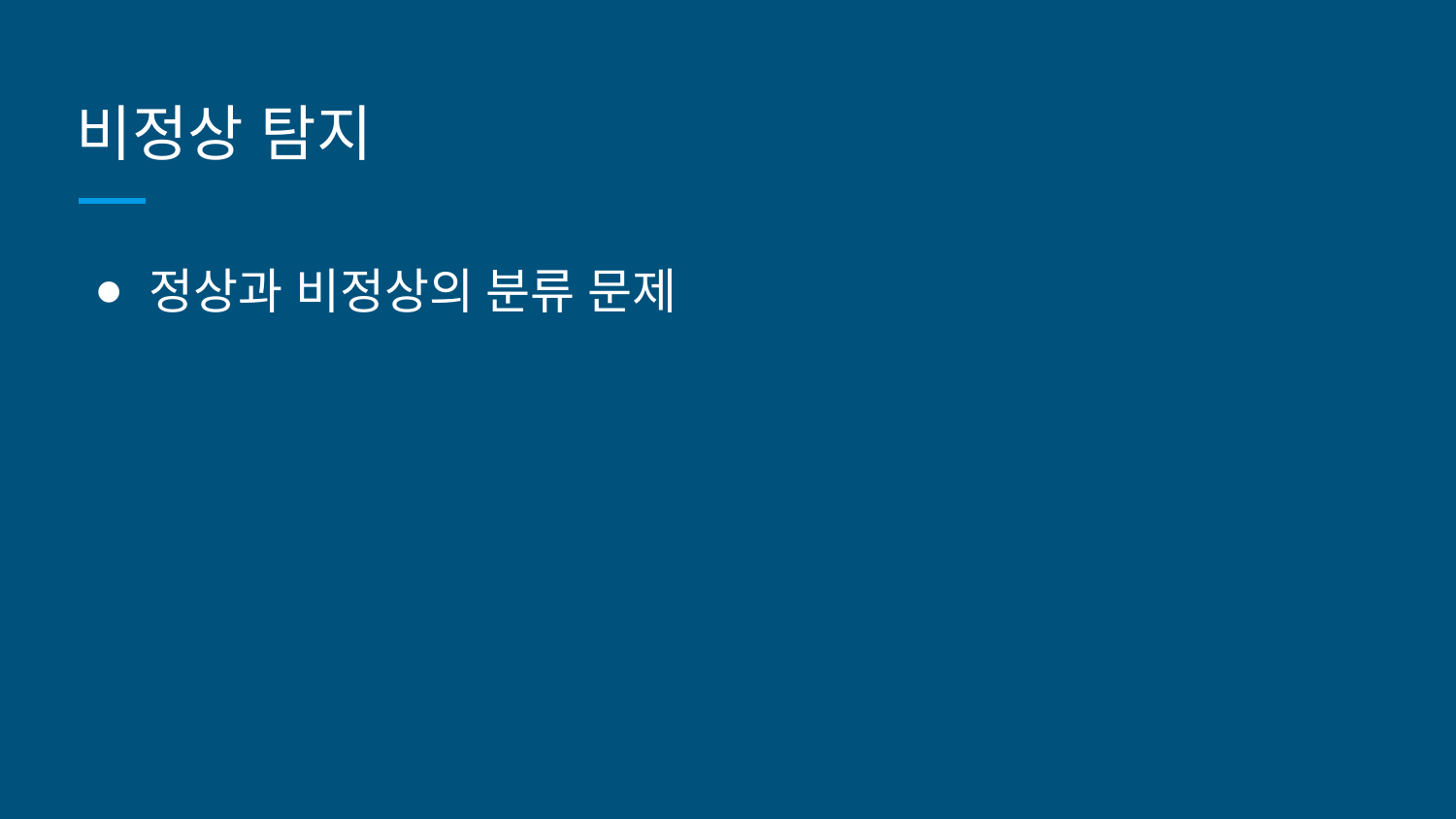

# 비정상 탐지
정상과 비정상의 분류 문제